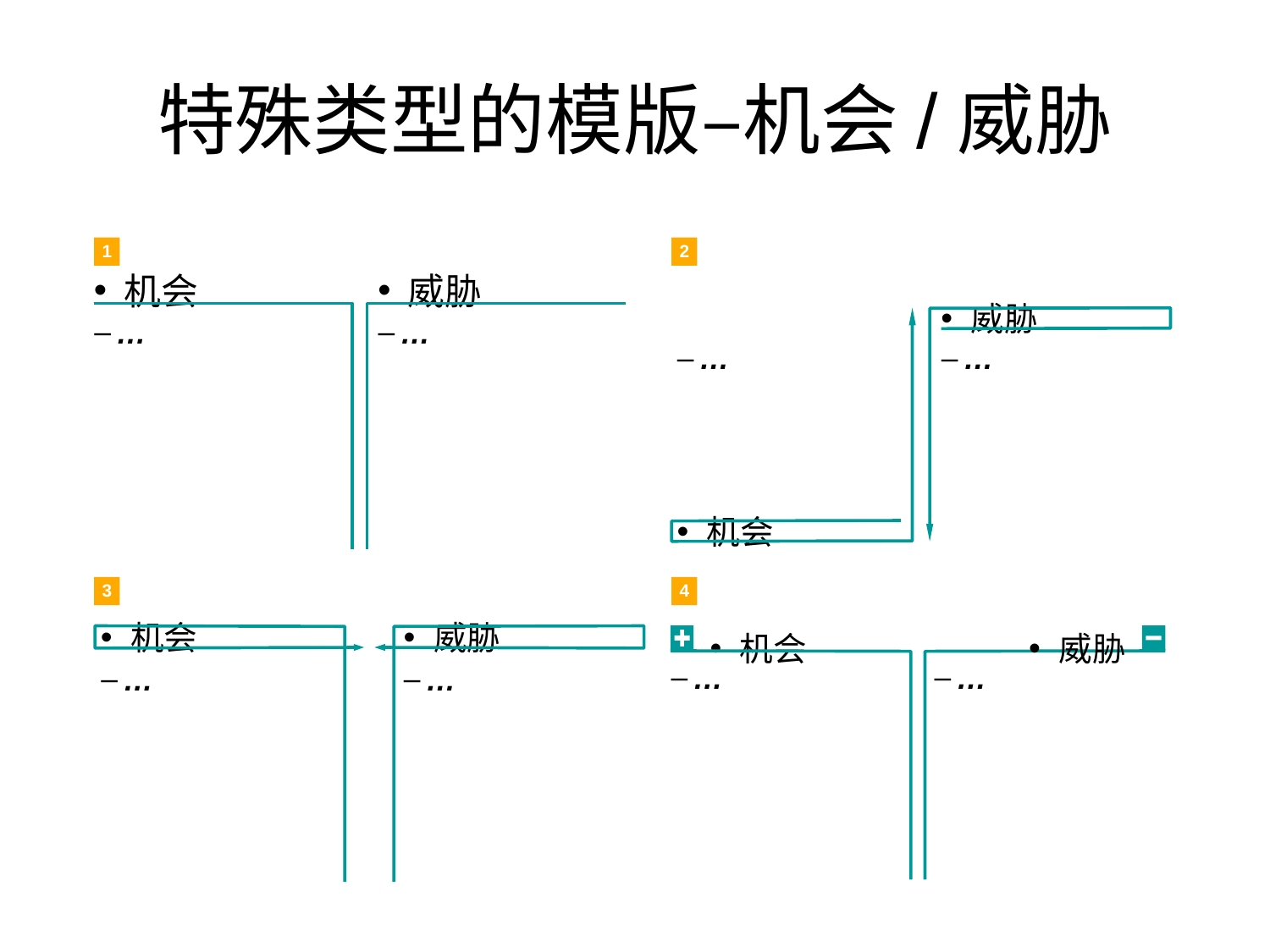

# 特殊类型的模版–机会/威胁
1
2
机会
威胁

威胁

…
…
…
…
机会
3
4

机会
威胁
机会
威胁

…
…
…
…